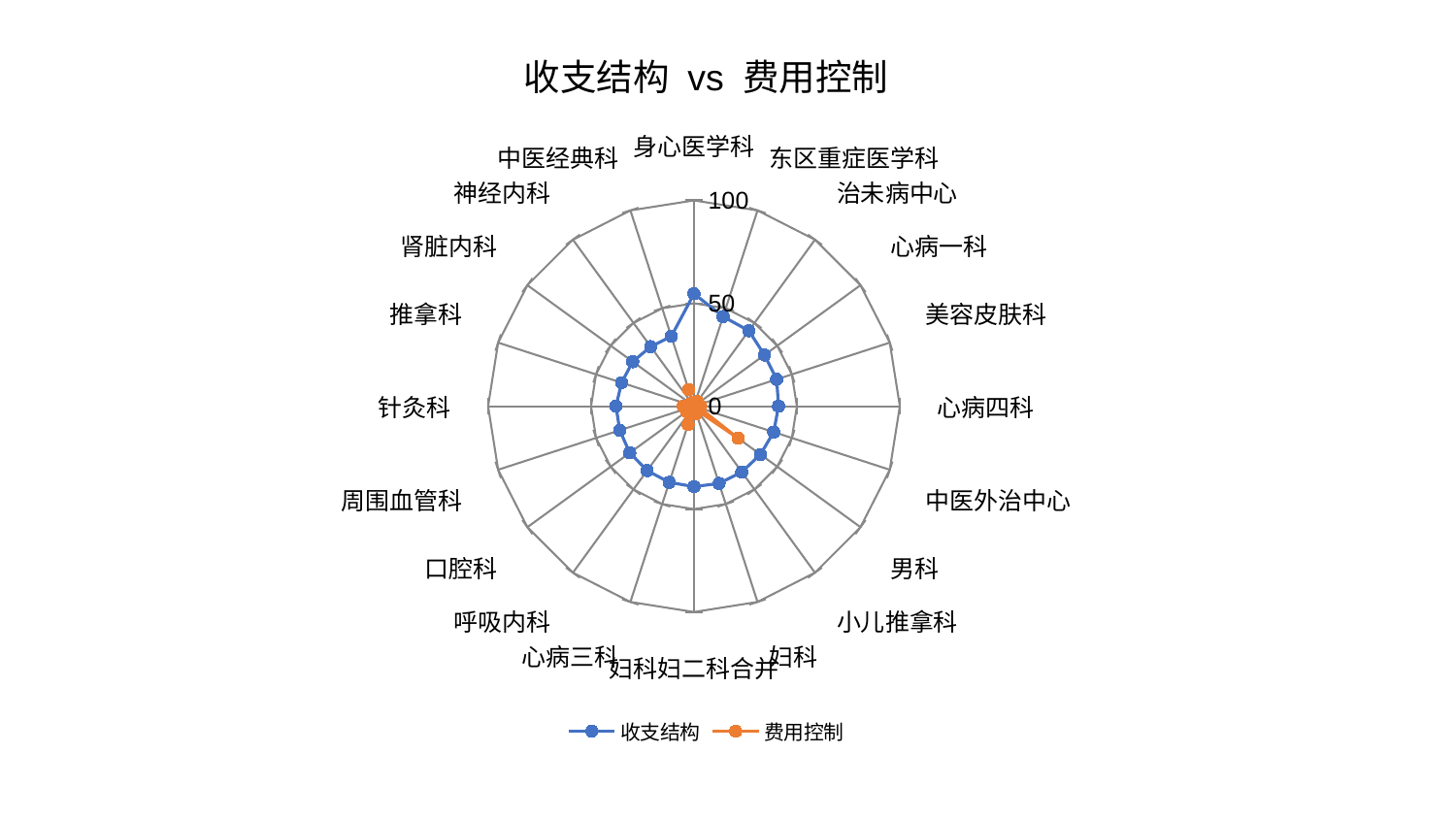

### Chart: 收支结构 vs 费用控制

| Category | 收支结构 | 费用控制 |
|---|---|---|
| 身心医学科 | 54.63128821625712 | 0.954570924464401 |
| 东区重症医学科 | 45.79604195071576 | 1.6318558693659413 |
| 治未病中心 | 45.35239472497816 | 2.7370043549311376 |
| 心病一科 | 42.35886147975553 | 1.4491842214882773 |
| 美容皮肤科 | 42.26236787875796 | 1.649955077139034 |
| 心病四科 | 41.10037053160936 | 3.276187088177812 |
| 中医外治中心 | 40.724215195235715 | 2.9053202875422484 |
| 男科 | 39.925930015665685 | 26.504291245890048 |
| 小儿推拿科 | 39.567237989326166 | 2.5776882826145346 |
| 妇科 | 39.48042100879789 | 3.7510861684918284 |
| 妇科妇二科合并 | 39.091660752357306 | 1.214243429349208 |
| 心病三科 | 38.928725525963586 | 9.315932396699301 |
| 呼吸内科 | 38.679416775049795 | 1.762025704008634 |
| 口腔科 | 38.55070421064875 | 4.373660004937506 |
| 周围血管科 | 37.90879591683703 | 2.0600122838749364 |
| 针灸科 | 37.86623018657376 | 5.194408277305425 |
| 推拿科 | 36.992723226979585 | 1.5590546885380885 |
| 肾脏内科 | 36.766618306211896 | 2.0159473745875838 |
| 神经内科 | 35.78311309722695 | 0.9567103416897726 |
| 中医经典科 | 35.67579187503295 | 8.442827661581088 |
71